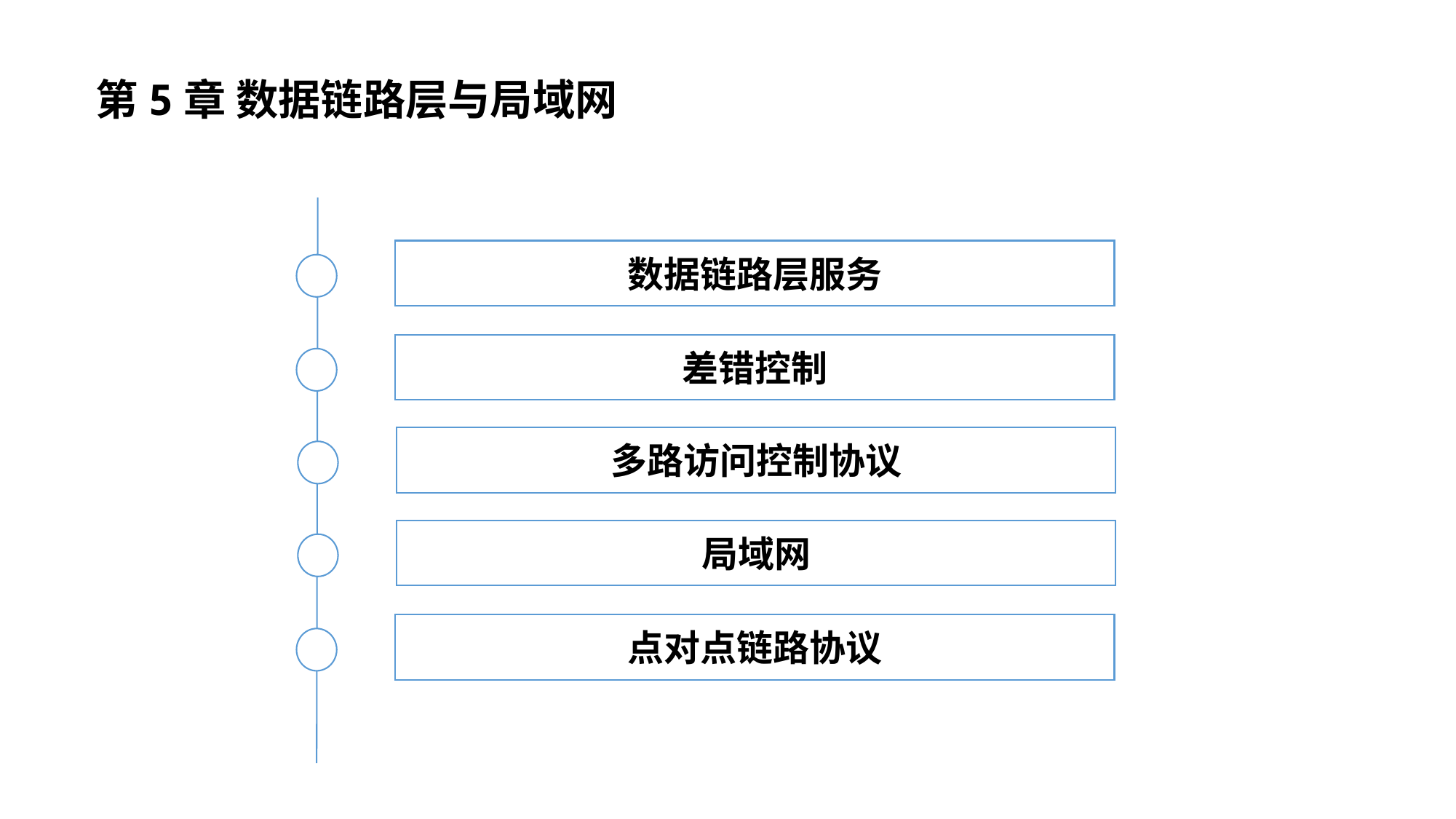

第5章 数据链路层与局域网

数据链路层服务

差错控制

多路访问控制协议

局域网

点对点链路协议